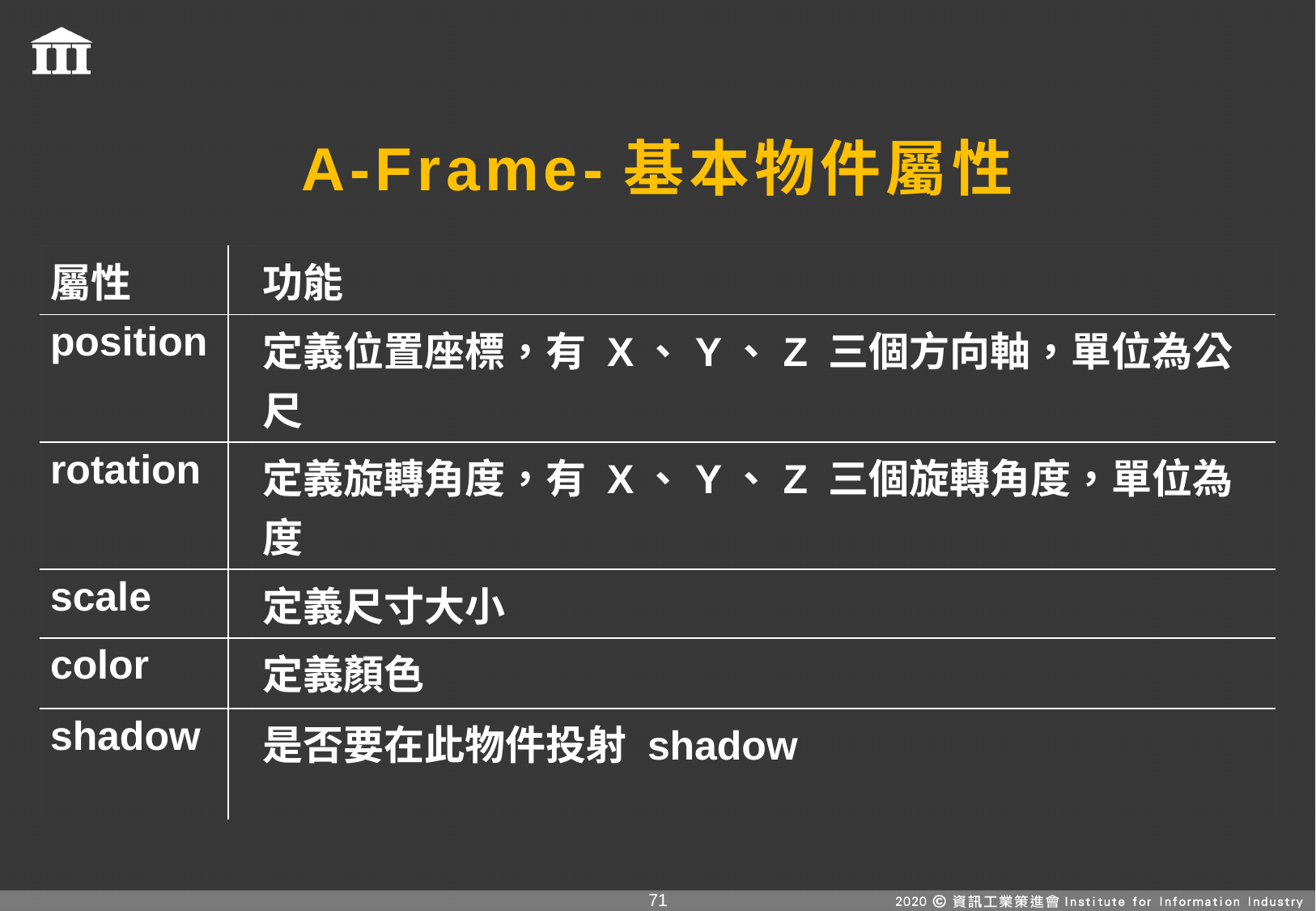

# A-Frame-基本物件屬性
| 屬性 |  | 功能 |
| --- | --- | --- |
| position |  | 定義位置座標，有 X、Y、Z 三個方向軸，單位為公尺 |
| rotation |  | 定義旋轉角度，有 X、Y、Z 三個旋轉角度，單位為度 |
| scale |  | 定義尺寸大小 |
| color |  | 定義顏色 |
| shadow |  | 是否要在此物件投射 shadow |

71